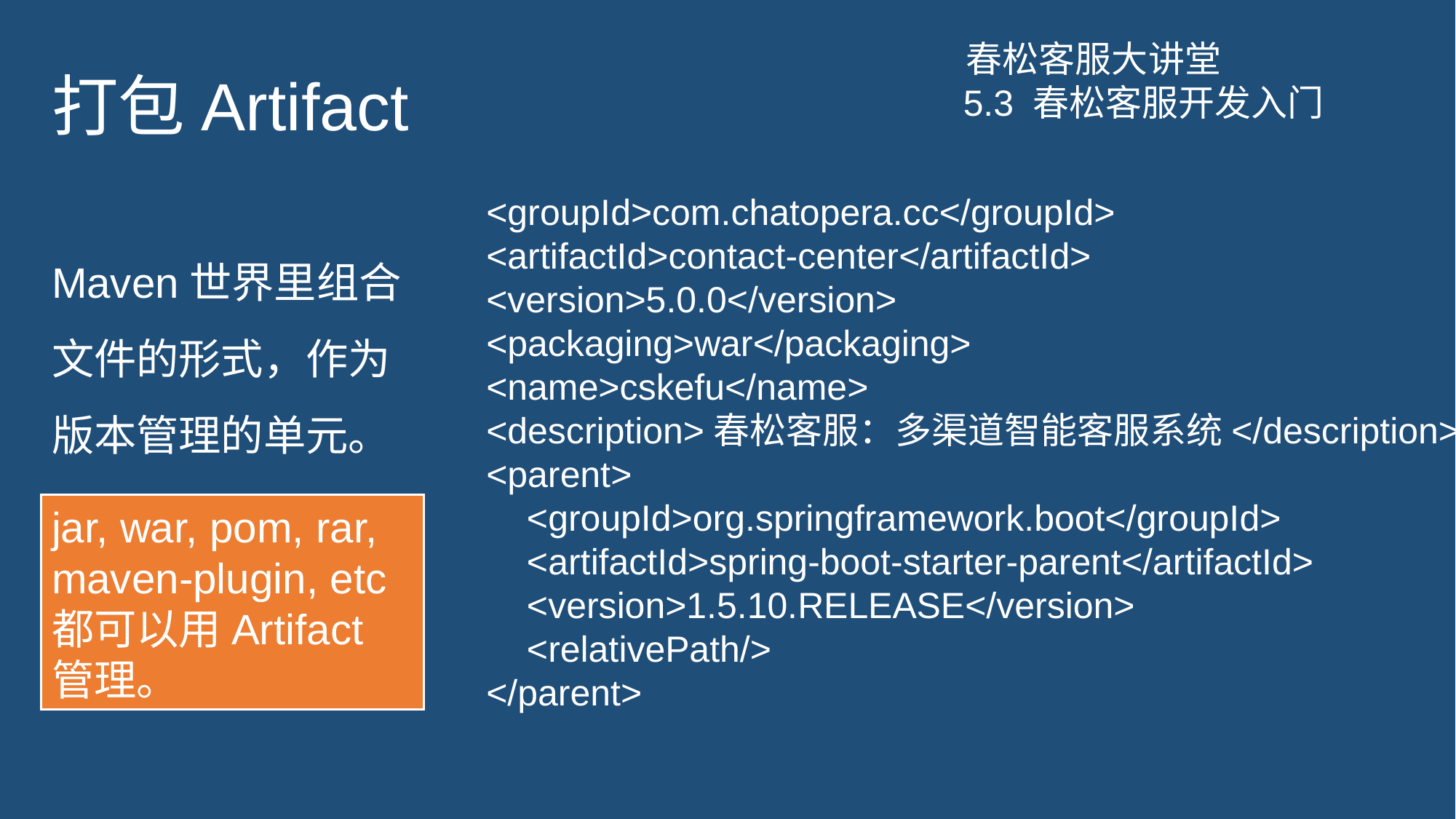

# 打包Artifact
春松客服大讲堂
5.3 春松客服开发入门
<groupId>com.chatopera.cc</groupId>
<artifactId>contact-center</artifactId>
<version>5.0.0</version>
<packaging>war</packaging>
<name>cskefu</name>
<description>春松客服：多渠道智能客服系统</description>
<parent>
    <groupId>org.springframework.boot</groupId>
    <artifactId>spring-boot-starter-parent</artifactId>
    <version>1.5.10.RELEASE</version>
    <relativePath/>
</parent>
Maven世界里组合文件的形式，作为版本管理的单元。
jar, war, pom, rar, maven-plugin, etc都可以用Artifact管理。